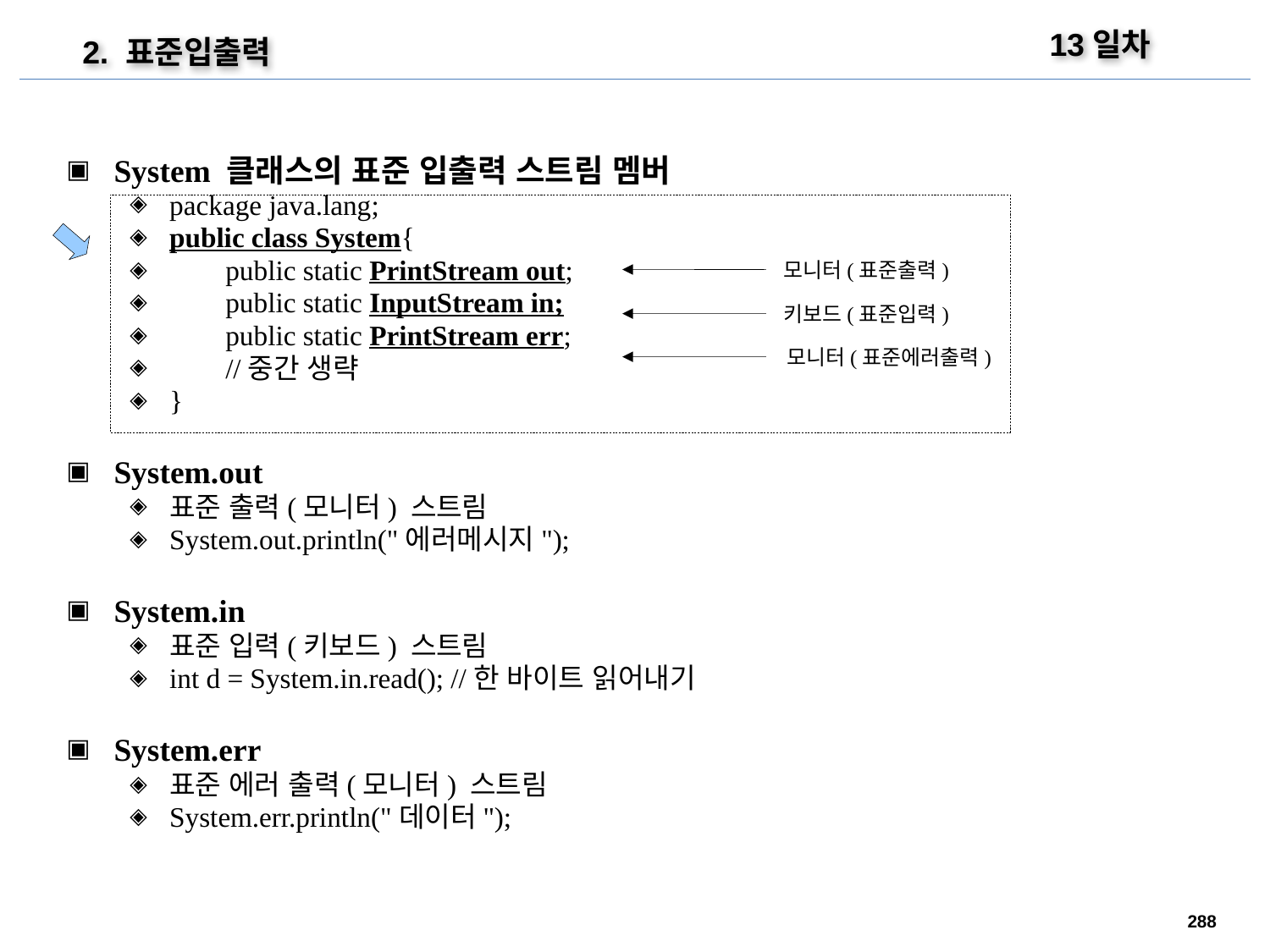

13일차
2. 표준입출력
System 클래스의 표준 입출력 스트림 멤버
package java.lang;
public class System{
        public static PrintStream out;
        public static InputStream in;
        public static PrintStream err;
        //중간 생략
}

System.out
표준 출력(모니터) 스트림
System.out.println("에러메시지");

System.in
표준 입력(키보드) 스트림
int d = System.in.read(); //한 바이트 읽어내기

System.err
표준 에러 출력(모니터) 스트림
System.err.println("데이터");

모니터(표준출력)

키보드(표준입력)

모니터(표준에러출력)